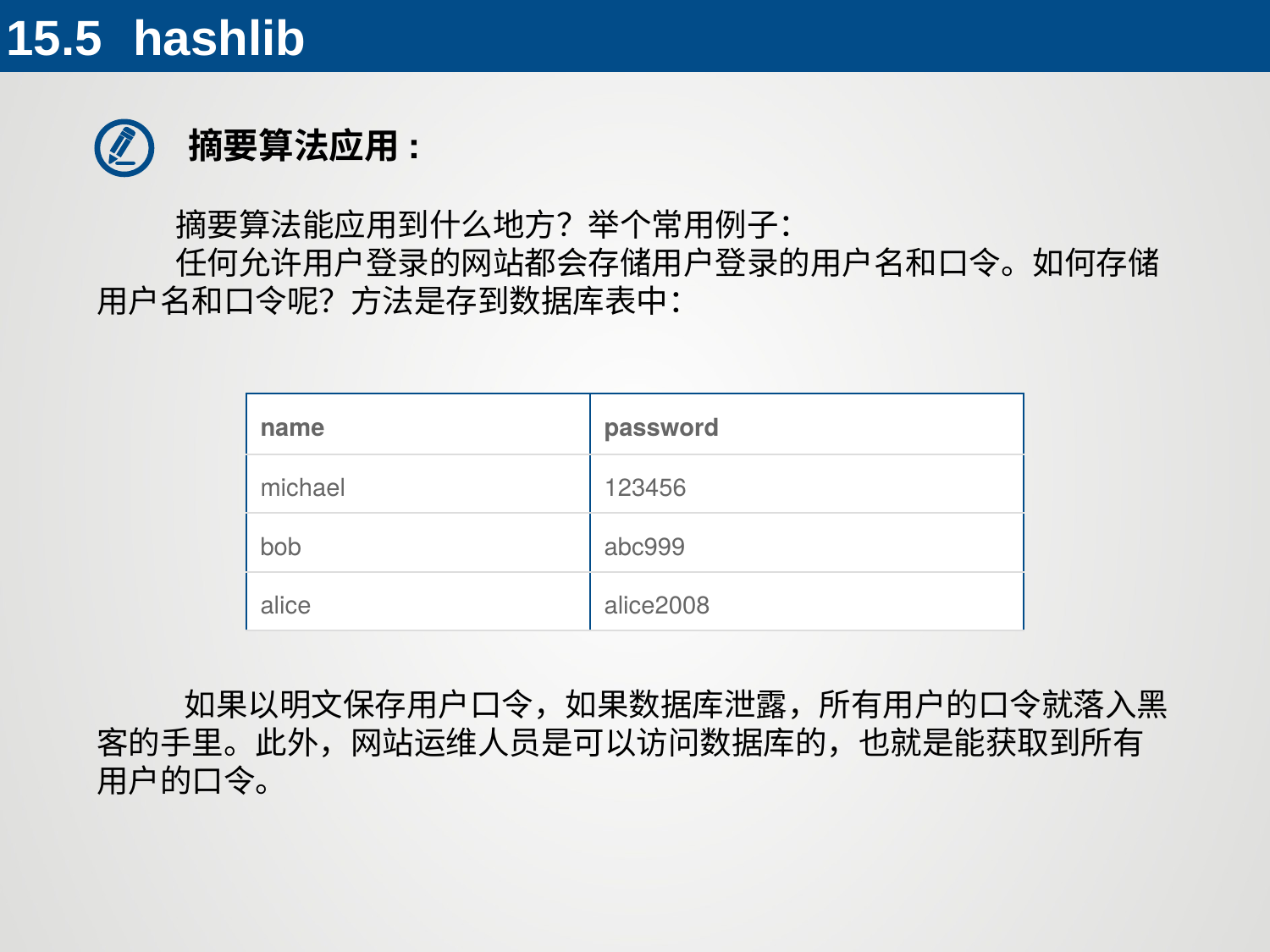

15.5 	hashlib
摘要算法应用:

        摘要算法能应用到什么地方？举个常用例子：
        任何允许用户登录的网站都会存储用户登录的用户名和口令。如何存储用户名和口令呢？方法是存到数据库表中：
| name | password |
| --- | --- |
| michael | 123456 |
| bob | abc999 |
| alice | alice2008 |

         如果以明文保存用户口令，如果数据库泄露，所有用户的口令就落入黑客的手里。此外，网站运维人员是可以访问数据库的，也就是能获取到所有用户的口令。